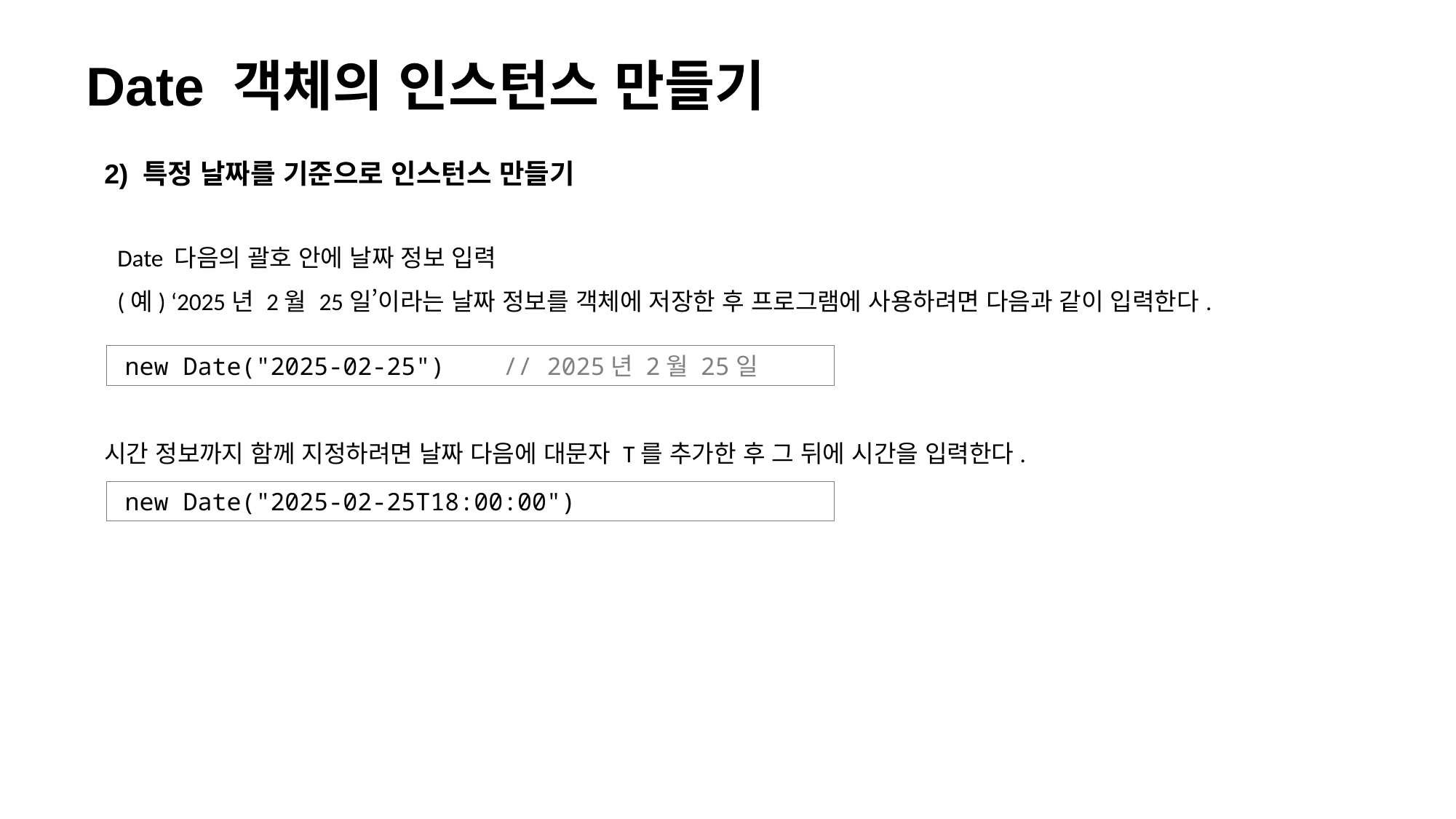

# Date 객체의 인스턴스 만들기
2) 특정 날짜를 기준으로 인스턴스 만들기
Date 다음의 괄호 안에 날짜 정보 입력
(예) ‘2025년 2월 25일’이라는 날짜 정보를 객체에 저장한 후 프로그램에 사용하려면 다음과 같이 입력한다.
new Date("2025-02-25")    // 2025년 2월 25일
시간 정보까지 함께 지정하려면 날짜 다음에 대문자 T를 추가한 후 그 뒤에 시간을 입력한다.
new Date("2025-02-25T18:00:00")